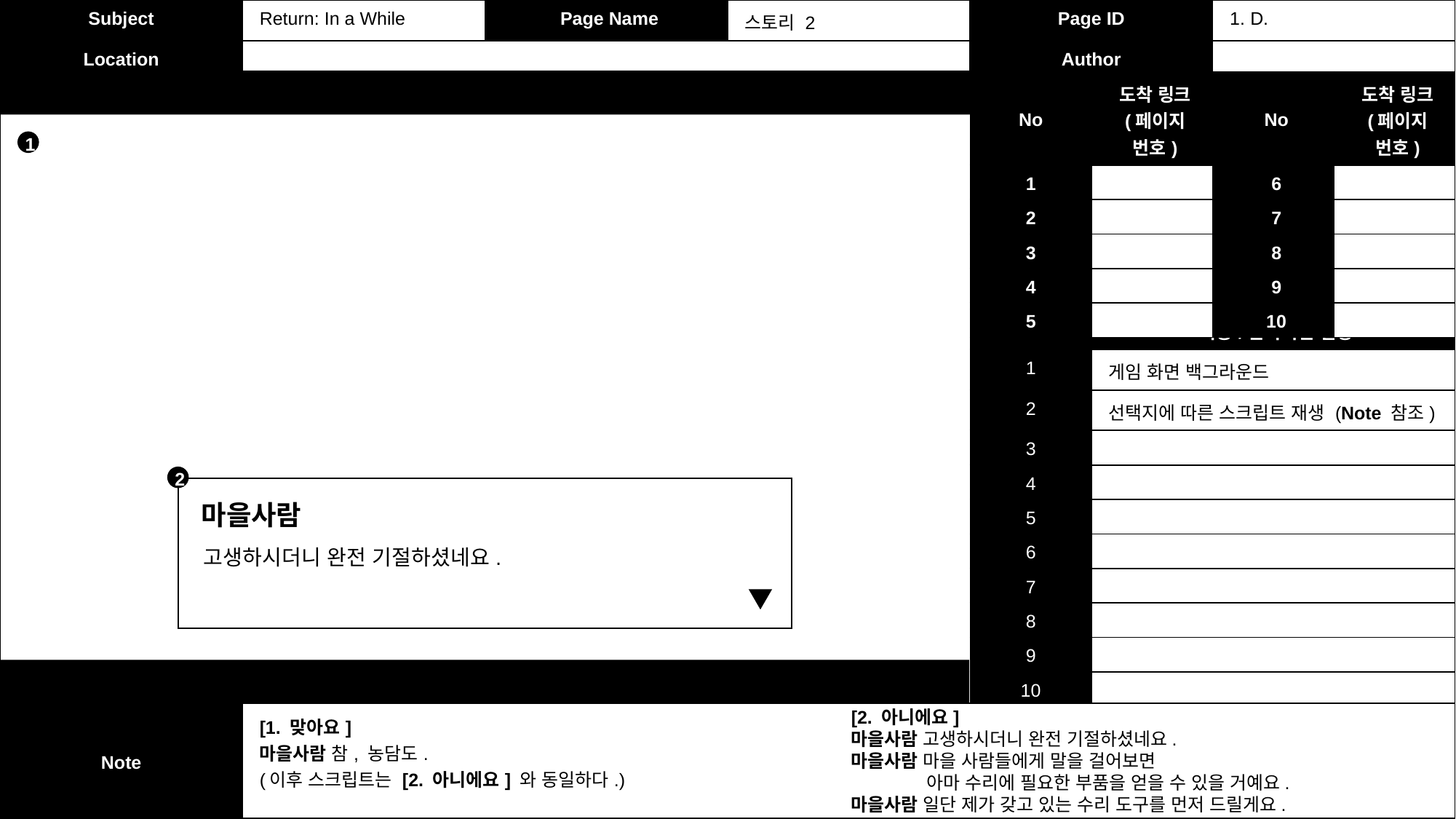

| Subject | Return: In a While | Page Name | 스토리 2 | Page ID | 1. D. |
| --- | --- | --- | --- | --- | --- |
| Location |  |  |  | Author |  |

| No | 도착 링크 (페이지 번호) | No | 도착 링크 (페이지 번호) |
| --- | --- | --- | --- |
| 1 |  | 6 |  |
| 2 |  | 7 |  |
| 3 |  | 8 |  |
| 4 |  | 9 |  |
| 5 |  | 10 |  |
1
| No | 기능/인터랙션 설명 |
| --- | --- |
| 1 | 게임 화면 백그라운드 |
| 2 | 선택지에 따른 스크립트 재생 (Note 참조) |
| 3 |  |
| 4 |  |
| 5 |  |
| 6 |  |
| 7 |  |
| 8 |  |
| 9 |  |
| 10 |  |
2

마을사람
고생하시더니 완전 기절하셨네요.

[2. 아니에요]
마을사람 고생하시더니 완전 기절하셨네요.
마을사람 마을 사람들에게 말을 걸어보면
              아마 수리에 필요한 부품을 얻을 수 있을 거예요.
마을사람 일단 제가 갖고 있는 수리 도구를 먼저 드릴게요.
| Note | [1. 맞아요] 마을사람 참, 농담도. (이후 스크립트는 [2. 아니에요] 와 동일하다.) |
| --- | --- |